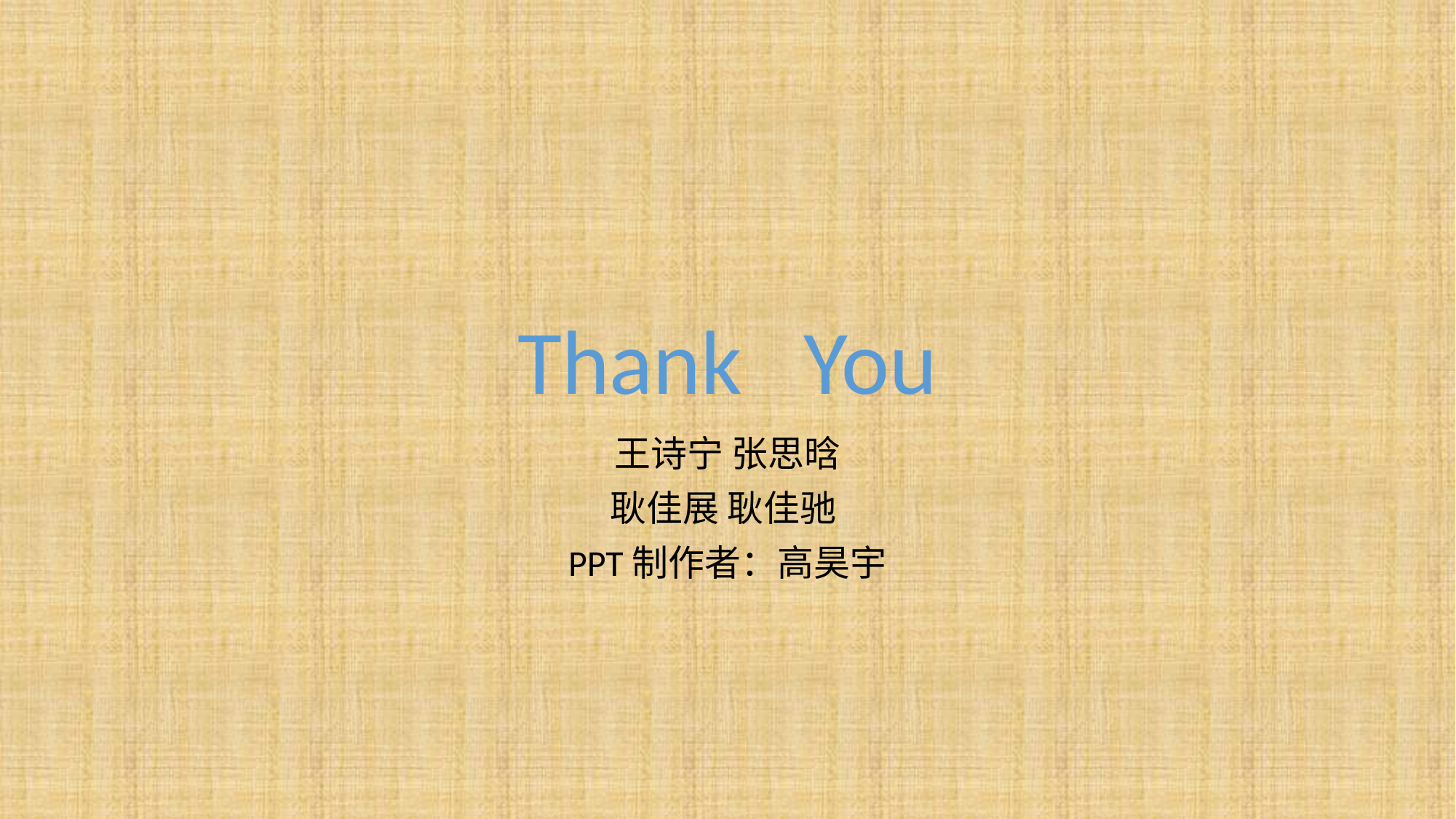

# Thank   You
王诗宁 张思晗
耿佳展 耿佳驰
PPT制作者：高昊宇